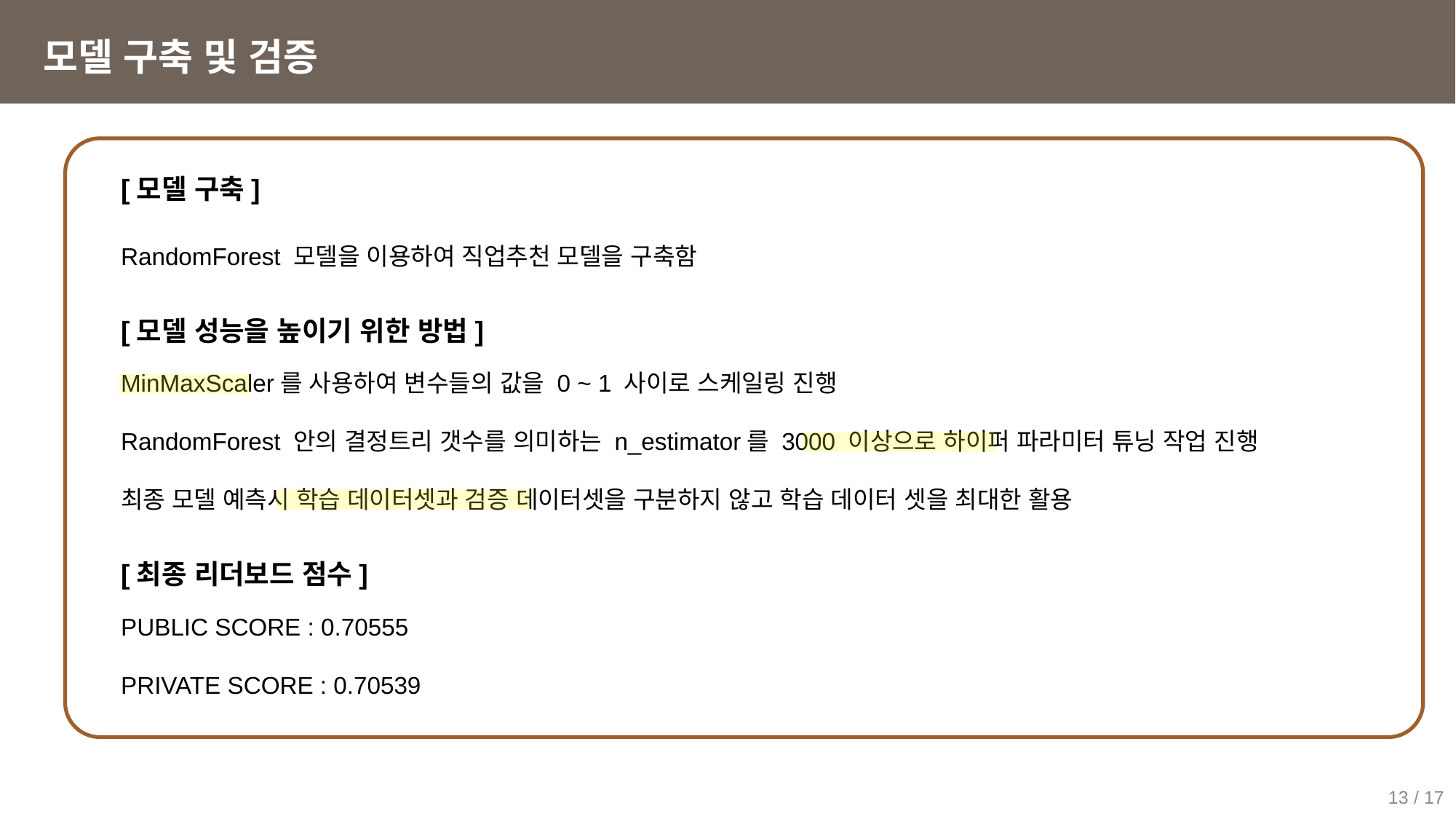

모델 구축 및 검증

[모델 구축]

RandomForest 모델을 이용하여 직업추천 모델을 구축함

[모델 성능을 높이기 위한 방법]

MinMaxScaler를 사용하여 변수들의 값을 0 ~ 1 사이로 스케일링 진행

RandomForest 안의 결정트리 갯수를 의미하는 n_estimator를 3000 이상으로 하이퍼 파라미터 튜닝 작업 진행

최종 모델 예측시 학습 데이터셋과 검증 데이터셋을 구분하지 않고 학습 데이터 셋을 최대한 활용

[최종 리더보드 점수]

PUBLIC SCORE : 0.70555

PRIVATE SCORE : 0.70539

13 / 17